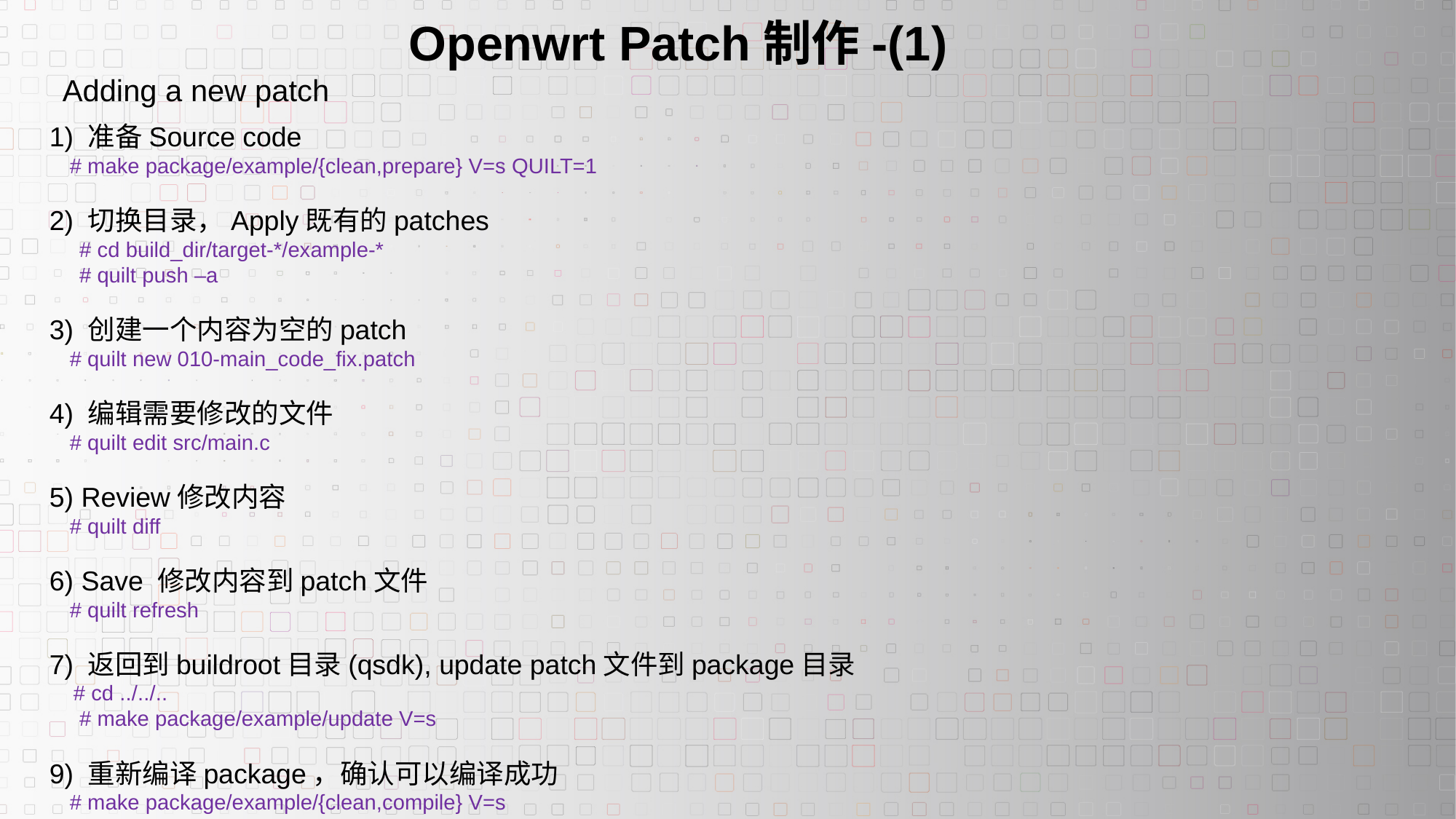

Openwrt Patch制作-(1)
Adding a new patch
1) 准备Source code
    # make package/example/{clean,prepare} V=s QUILT=1

2) 切换目录，Apply既有的patches
     # cd build_dir/target-*/example-*
     # quilt push –a

3) 创建一个内容为空的patch
    # quilt new 010-main_code_fix.patch

4) 编辑需要修改的文件
    # quilt edit src/main.c

5) Review修改内容
    # quilt diff

6) Save 修改内容到patch文件
    # quilt refresh

7) 返回到buildroot目录(qsdk), update patch文件到package目录
    # cd ../../..
     # make package/example/update V=s

9) 重新编译package，确认可以编译成功
    # make package/example/{clean,compile} V=s